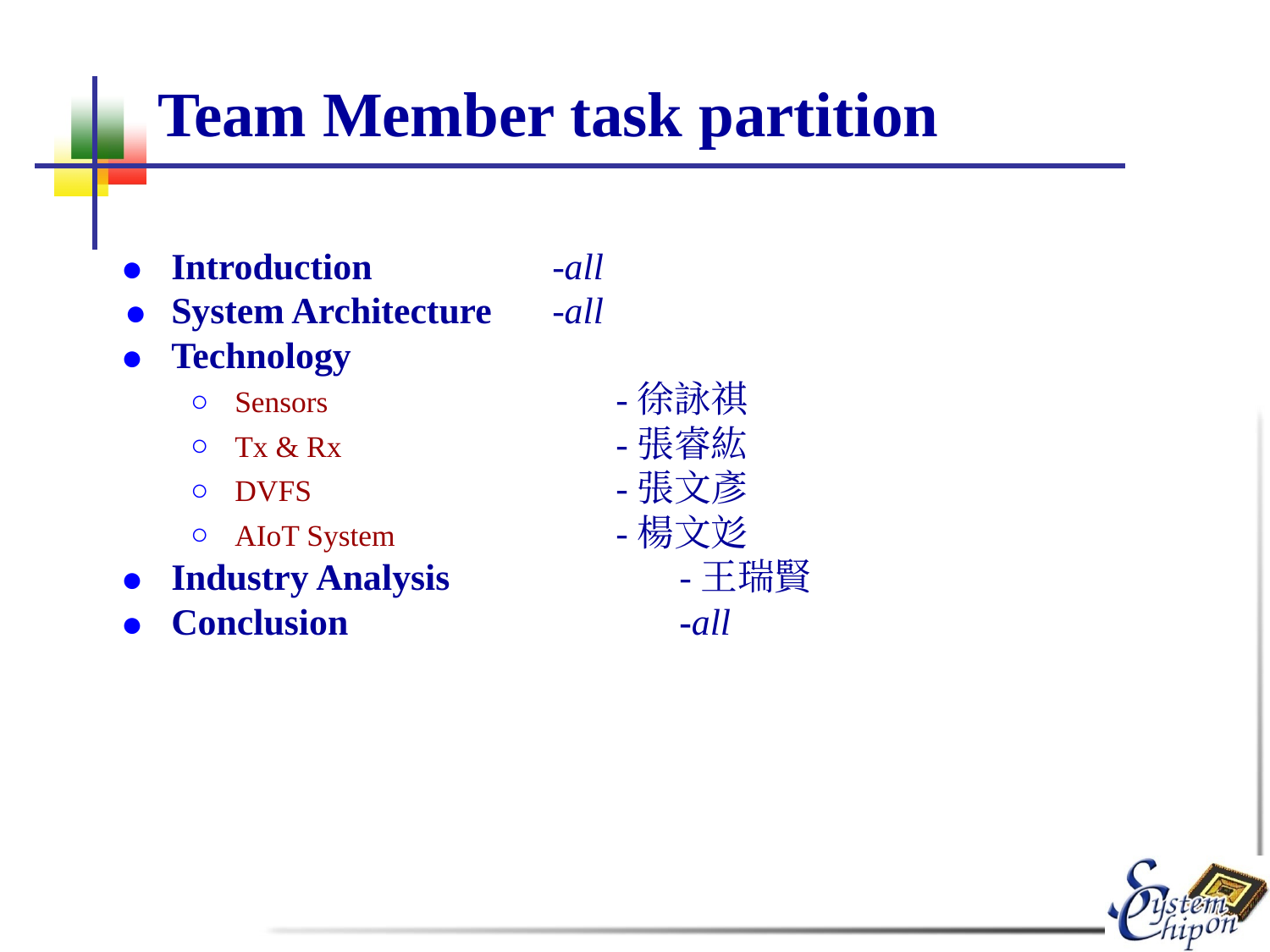

# Team Member task partition
Introduction		-all
System Architecture	-all
Technology
Sensors			-徐詠祺
Tx & Rx			-張睿紘
DVFS			-張文彥
AIoT System		-楊文彣
Industry Analysis		-王瑞賢
Conclusion			-all